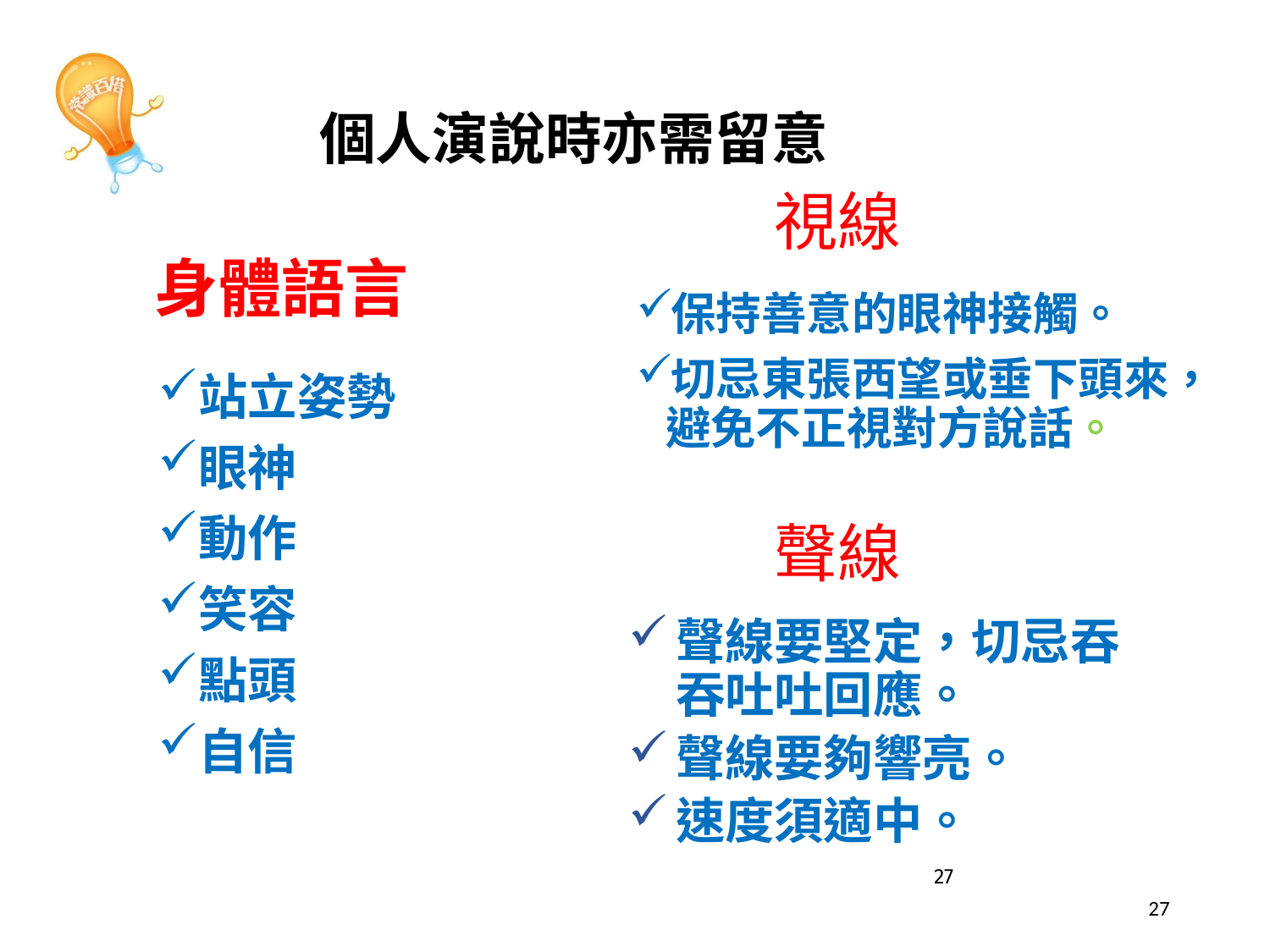

個人演說時亦需留意
視線
# 身體語言
保持善意的眼神接觸。
切忌東張西望或垂下頭來，避免不正視對方說話。
站立姿勢
眼神
動作
笑容
點頭
自信
聲線
聲線要堅定，切忌吞吞吐吐回應。
聲線要夠響亮。
速度須適中。

27
27